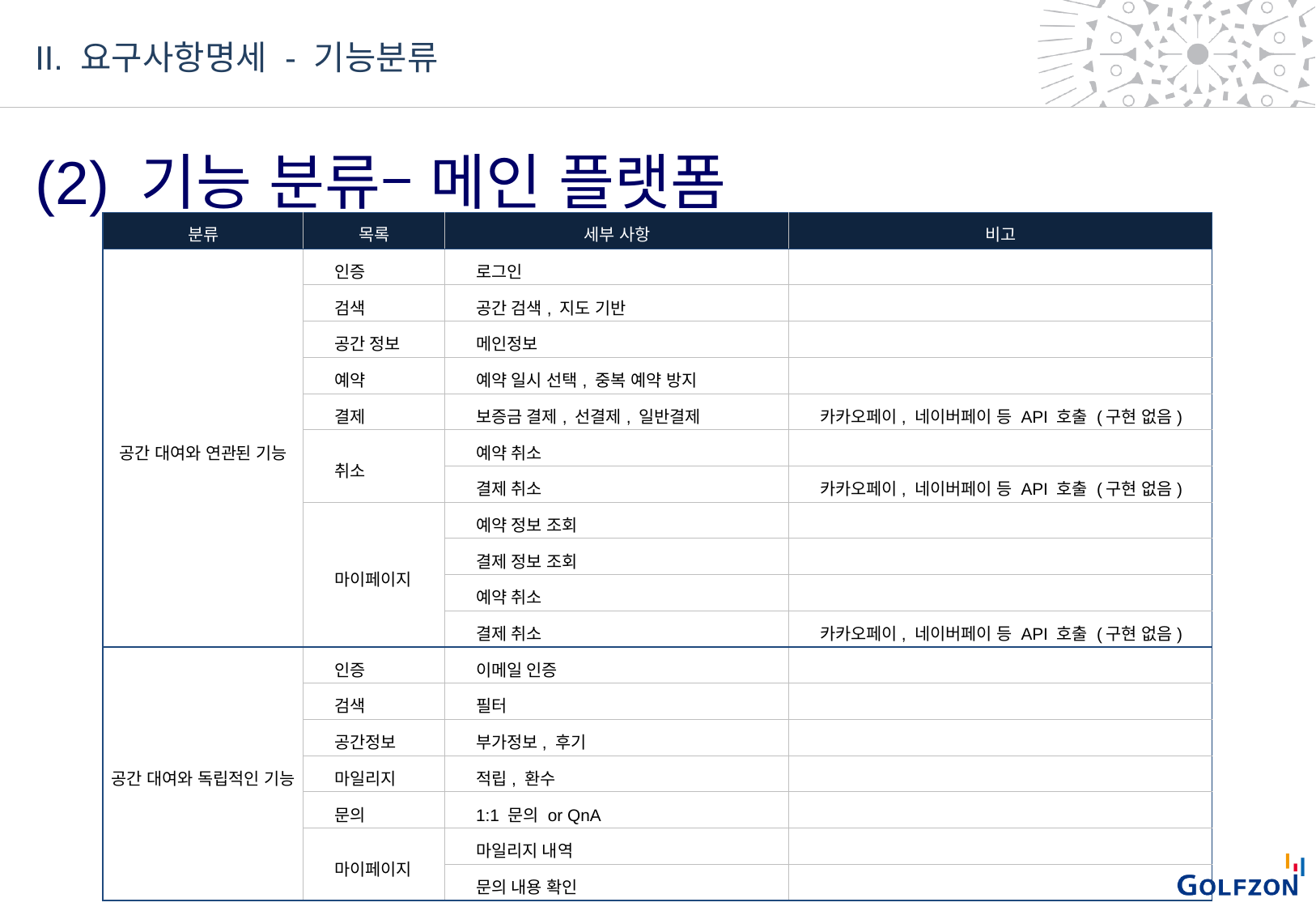

II. 요구사항명세 - 기능분류
(2) 기능 분류– 메인 플랫폼
| 분류 | 목록 | 세부 사항 | 비고 |
| --- | --- | --- | --- |
| 공간 대여와 연관된 기능 | 인증 | 로그인 |  |
|  | 검색 | 공간 검색, 지도 기반 |  |
|  | 공간 정보 | 메인정보 |  |
|  | 예약 | 예약 일시 선택, 중복 예약 방지 |  |
|  | 결제 | 보증금 결제, 선결제, 일반결제 | 카카오페이, 네이버페이 등 API 호출 (구현 없음) |
|  | 취소 | 예약 취소 |  |
|  |  | 결제 취소 | 카카오페이, 네이버페이 등 API 호출 (구현 없음) |
|  | 마이페이지 | 예약 정보 조회 |  |
|  |  | 결제 정보 조회 |  |
|  |  | 예약 취소 |  |
|  |  | 결제 취소 | 카카오페이, 네이버페이 등 API 호출 (구현 없음) |
| 공간 대여와 독립적인 기능 | 인증 | 이메일 인증 |  |
|  | 검색 | 필터 |  |
|  | 공간정보 | 부가정보, 후기 |  |
|  | 마일리지 | 적립, 환수 |  |
|  | 문의 | 1:1 문의 or QnA |  |
|  | 마이페이지 | 마일리지 내역 |  |
|  |  | 문의 내용 확인 |  |